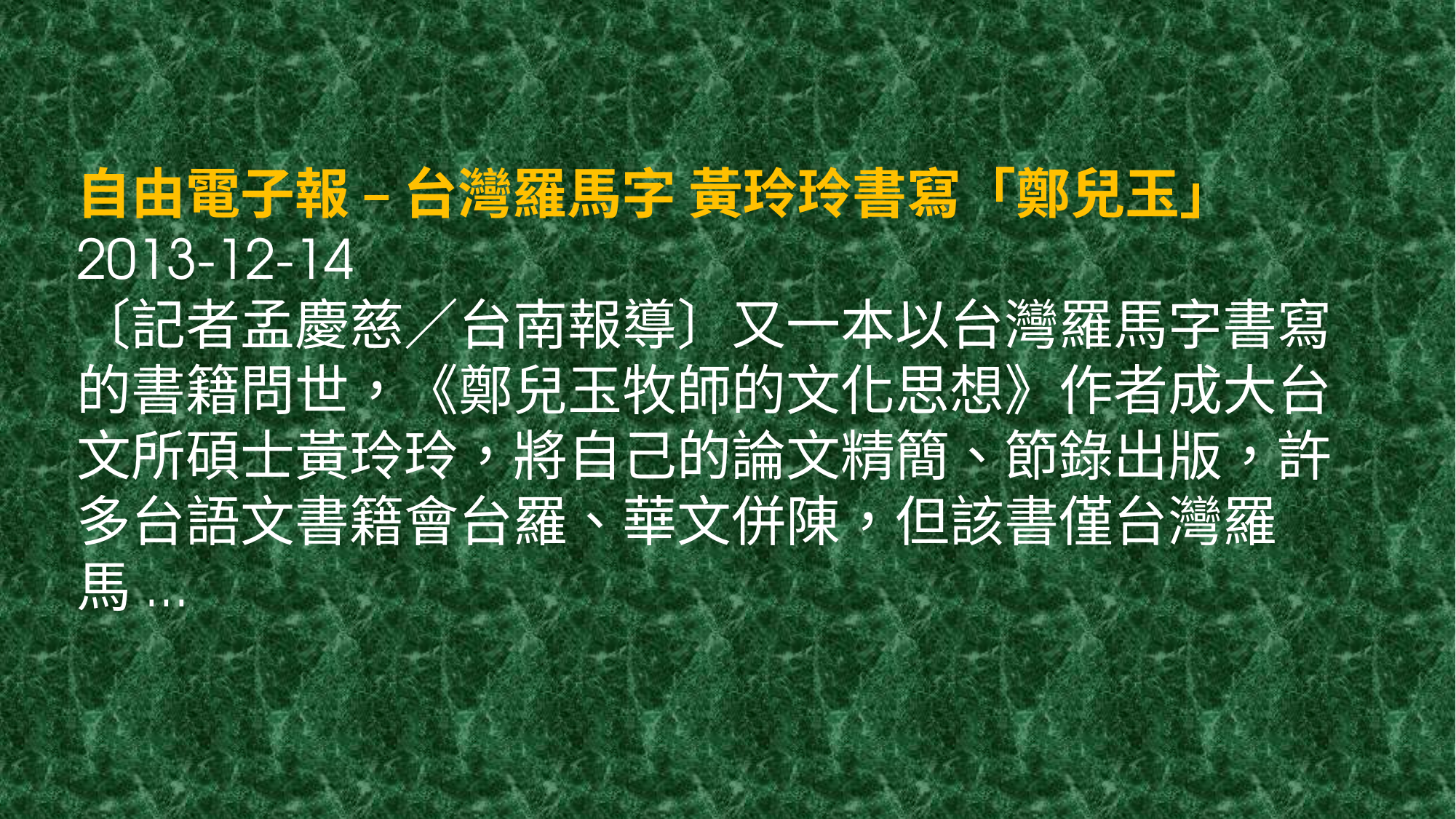

# 自由電子報 – 台灣羅馬字 黃玲玲書寫「鄭兒玉」 2013-12-14 〔記者孟慶慈／台南報導〕又一本以台灣羅馬字書寫的書籍問世，《鄭兒玉牧師的文化思想》作者成大台文所碩士黃玲玲，將自己的論文精簡、節錄出版，許多台語文書籍會台羅、華文併陳，但該書僅台灣羅馬...